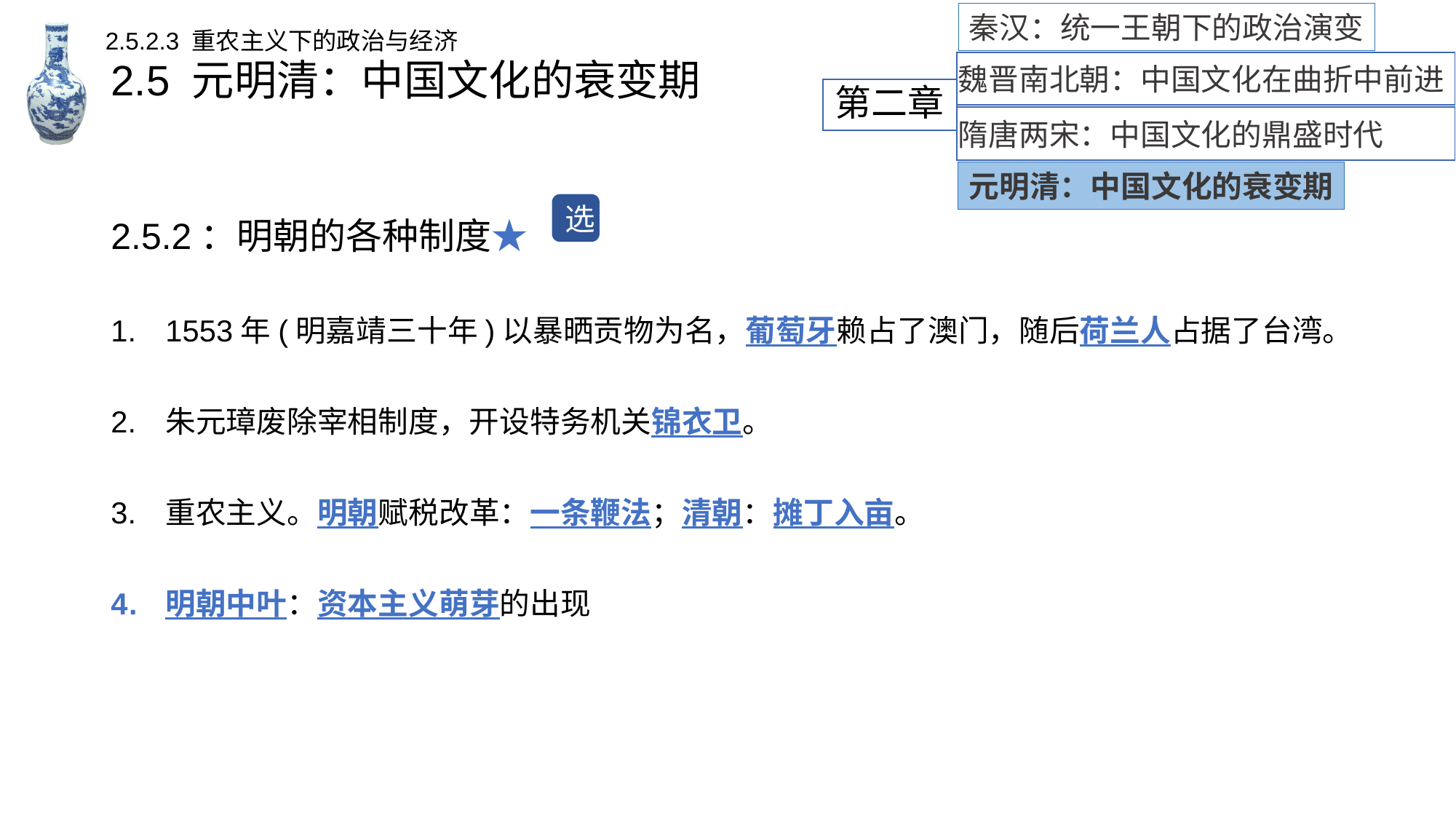

秦汉：统一王朝下的政治演变
2.5.2.3 重农主义下的政治与经济
# 2.5 元明清：中国文化的衰变期
魏晋南北朝：中国文化在曲折中前进
第二章
隋唐两宋：中国文化的鼎盛时代
2.5.2：明朝的各种制度★
1553年(明嘉靖三十年)以暴晒贡物为名，葡萄牙赖占了澳门，随后荷兰人占据了台湾。
朱元璋废除宰相制度，开设特务机关锦衣卫。
重农主义。明朝赋税改革：一条鞭法；清朝：摊丁入亩。
明朝中叶：资本主义萌芽的出现
元明清：中国文化的衰变期
选
78